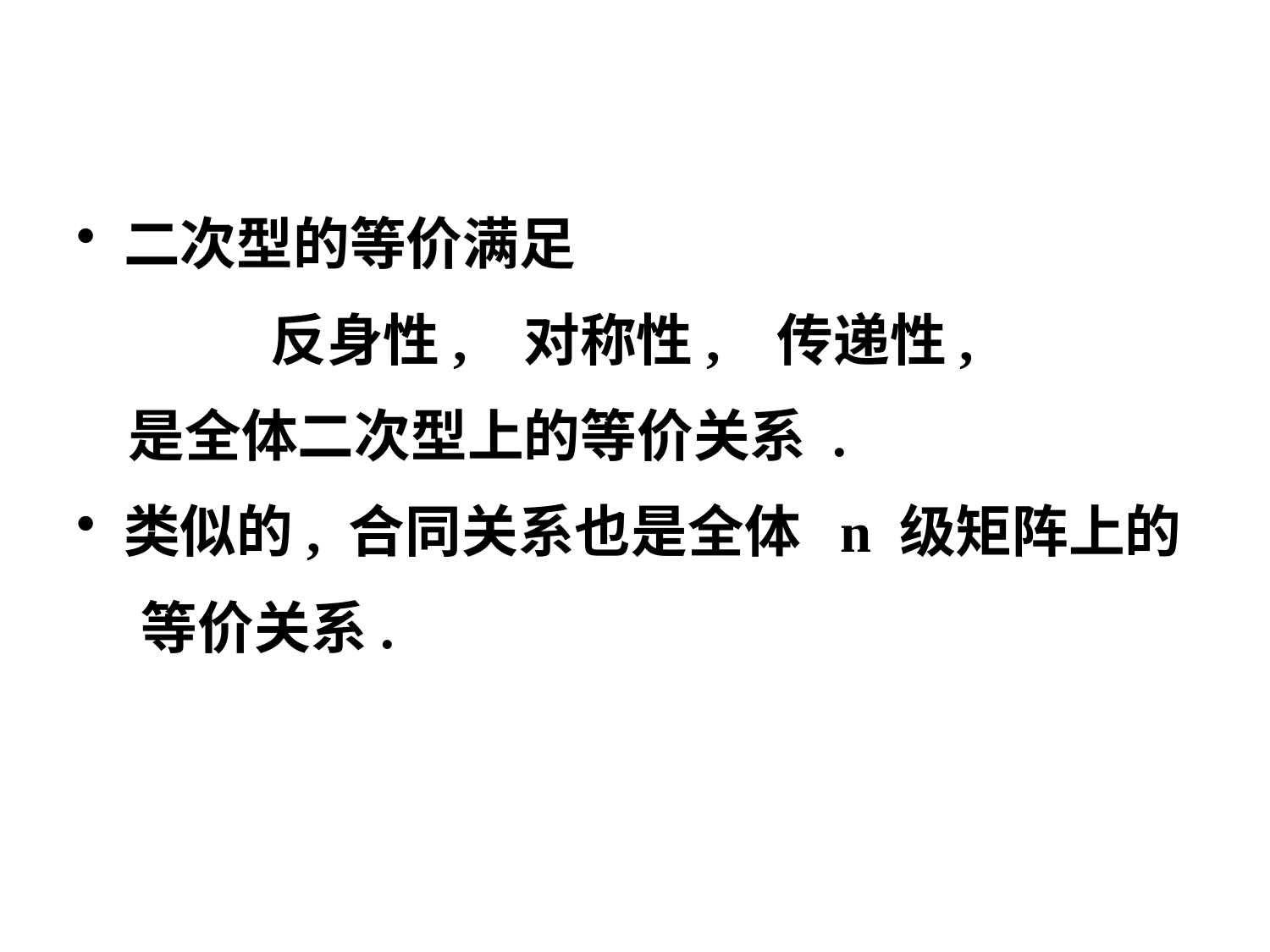

二次型的等价满足
              反身性,   对称性,   传递性,
   是全体二次型上的等价关系 .
类似的, 合同关系也是全体  n 级矩阵上的
    等价关系.